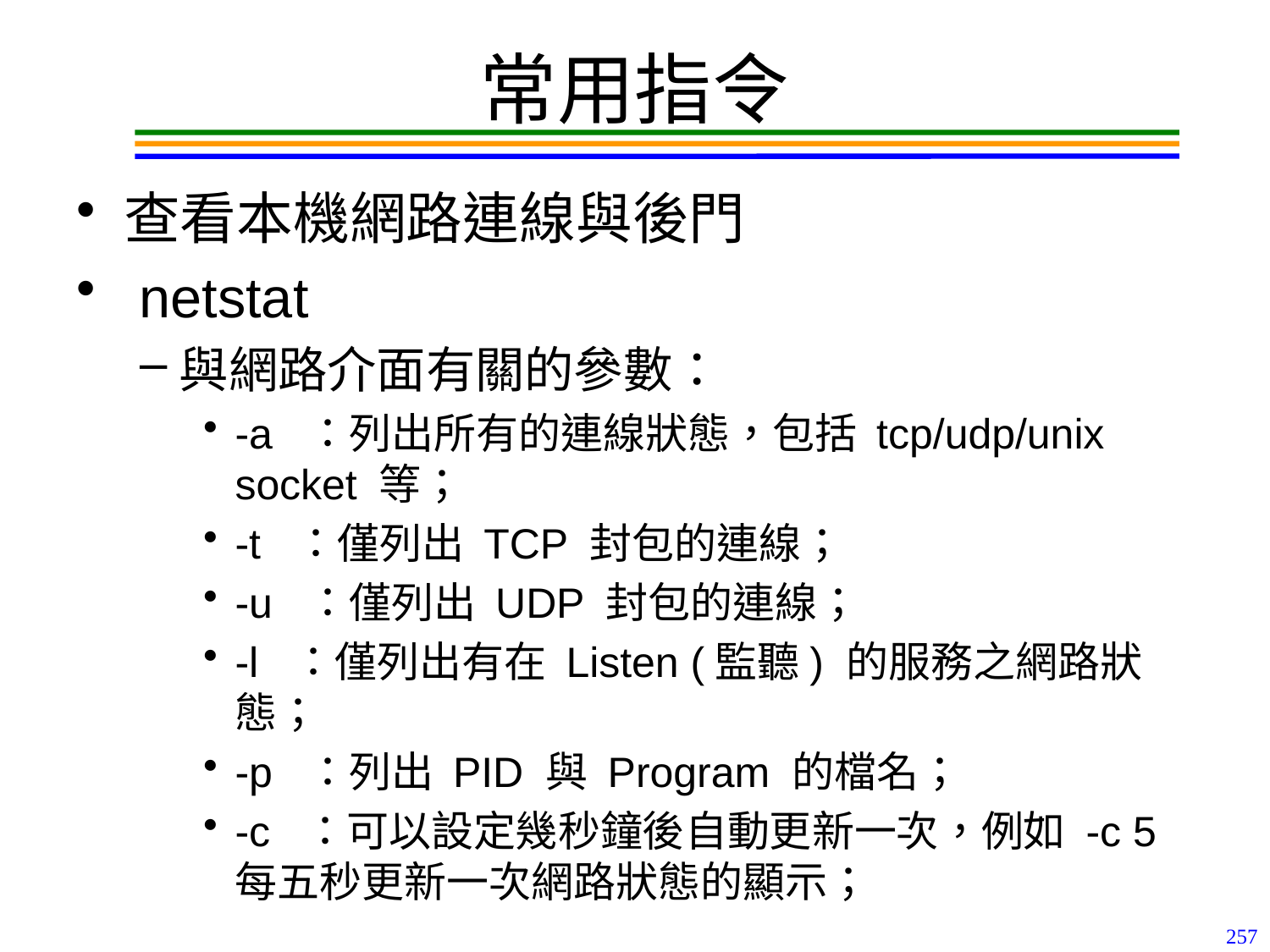

# 常用指令
查看本機網路連線與後門
 netstat
與網路介面有關的參數：
-a  ：列出所有的連線狀態，包括 tcp/udp/unix socket 等；
-t  ：僅列出 TCP 封包的連線；
-u  ：僅列出 UDP 封包的連線；
-l  ：僅列出有在 Listen (監聽) 的服務之網路狀態；
-p  ：列出 PID 與 Program 的檔名；
-c  ：可以設定幾秒鐘後自動更新一次，例如 -c 5 每五秒更新一次網路狀態的顯示；
257